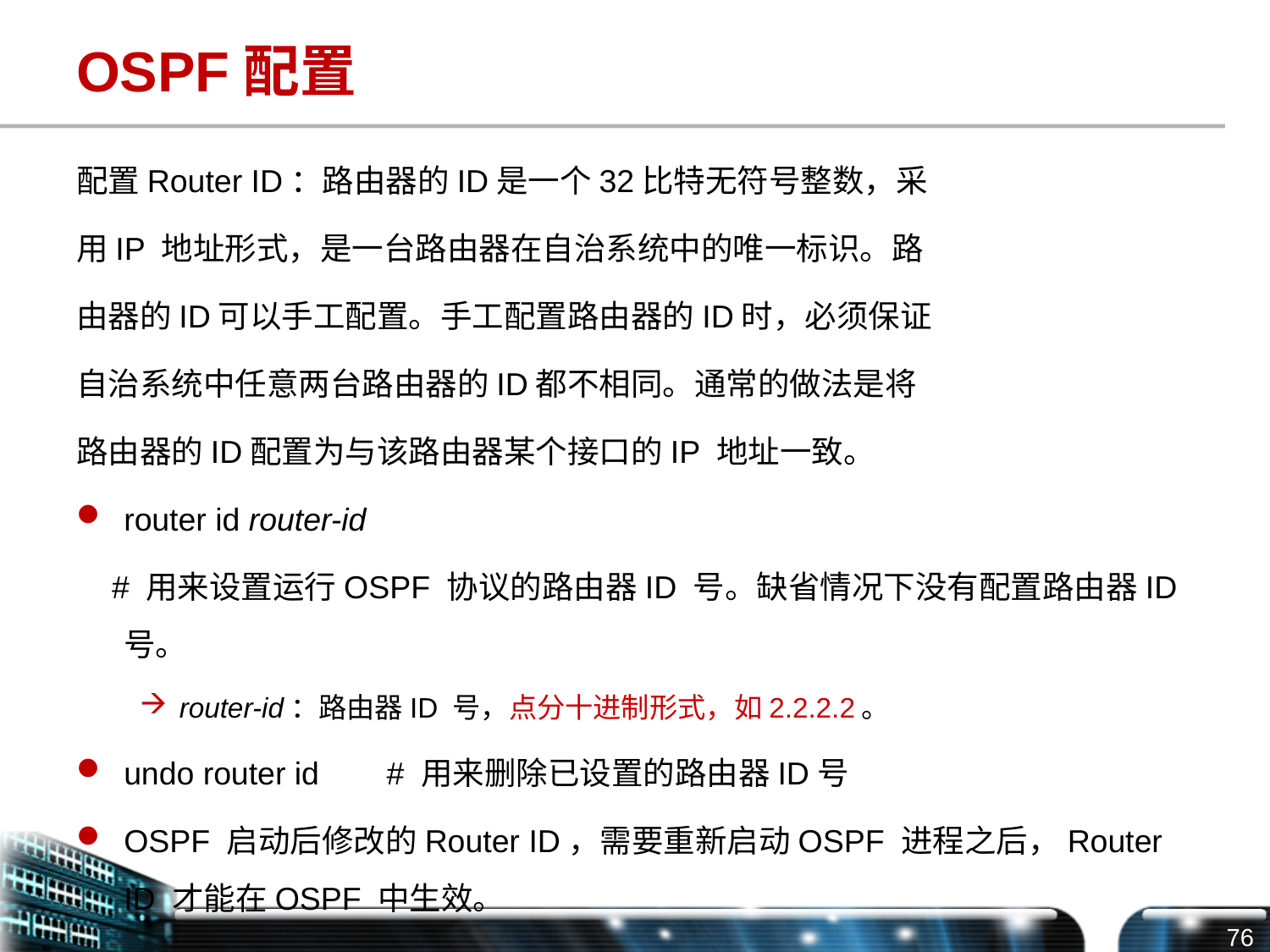

# OSPF配置
配置Router ID：路由器的ID是一个32比特无符号整数，采
用IP 地址形式，是一台路由器在自治系统中的唯一标识。路
由器的ID可以手工配置。手工配置路由器的ID时，必须保证
自治系统中任意两台路由器的ID都不相同。通常的做法是将
路由器的ID配置为与该路由器某个接口的IP 地址一致。
router id router-id
    # 用来设置运行OSPF 协议的路由器ID 号。缺省情况下没有配置路由器ID号。
router-id：路由器ID 号，点分十进制形式，如2.2.2.2。
undo router id	 # 用来删除已设置的路由器ID号
OSPF 启动后修改的Router ID，需要重新启动OSPF 进程之后，Router ID 才能在OSPF 中生效。